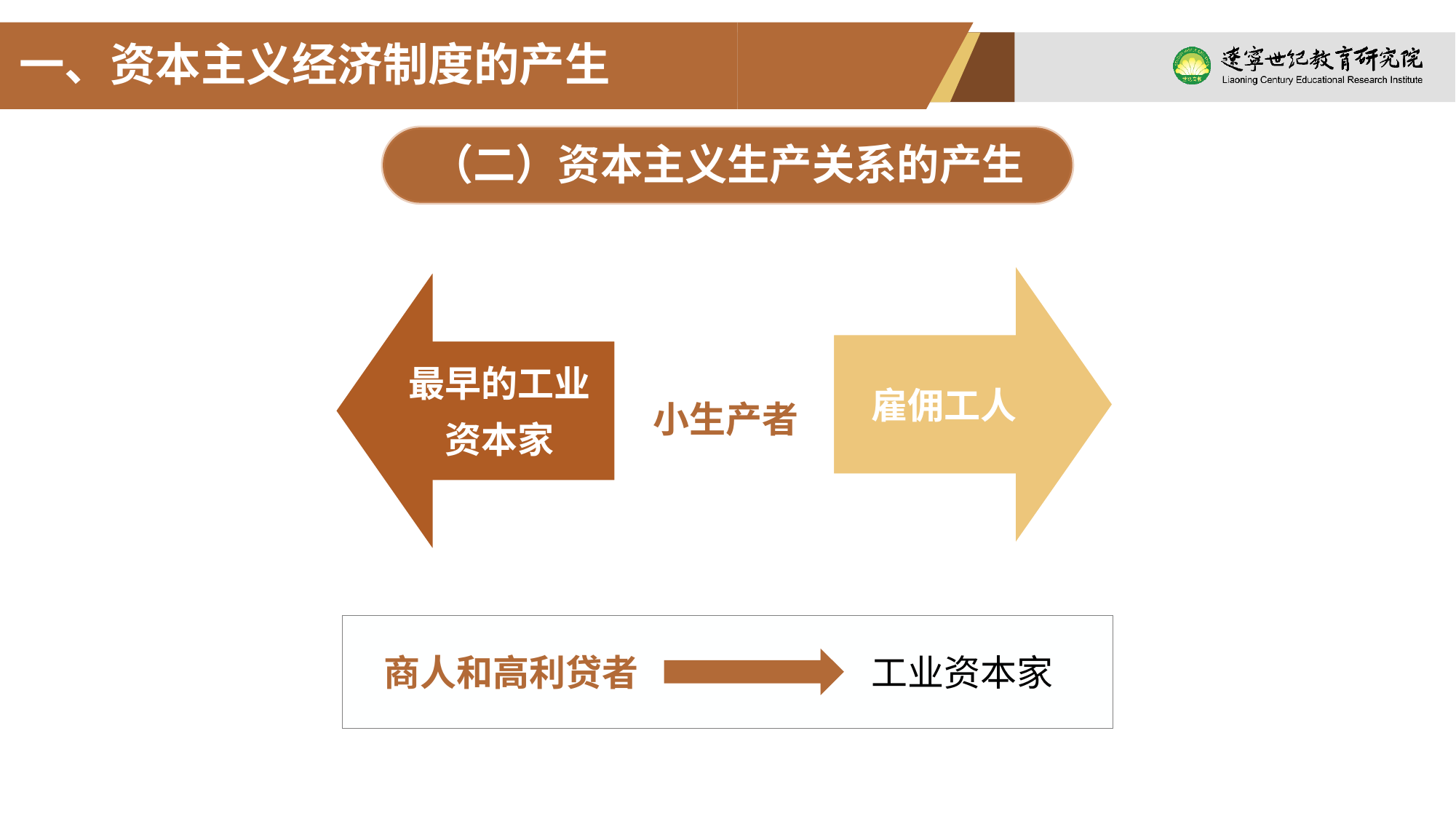

一、资本主义经济制度的产生
（二）资本主义生产关系的产生

雇佣工人

最早的工业
资本家
小生产者

商人和高利贷者
工业资本家